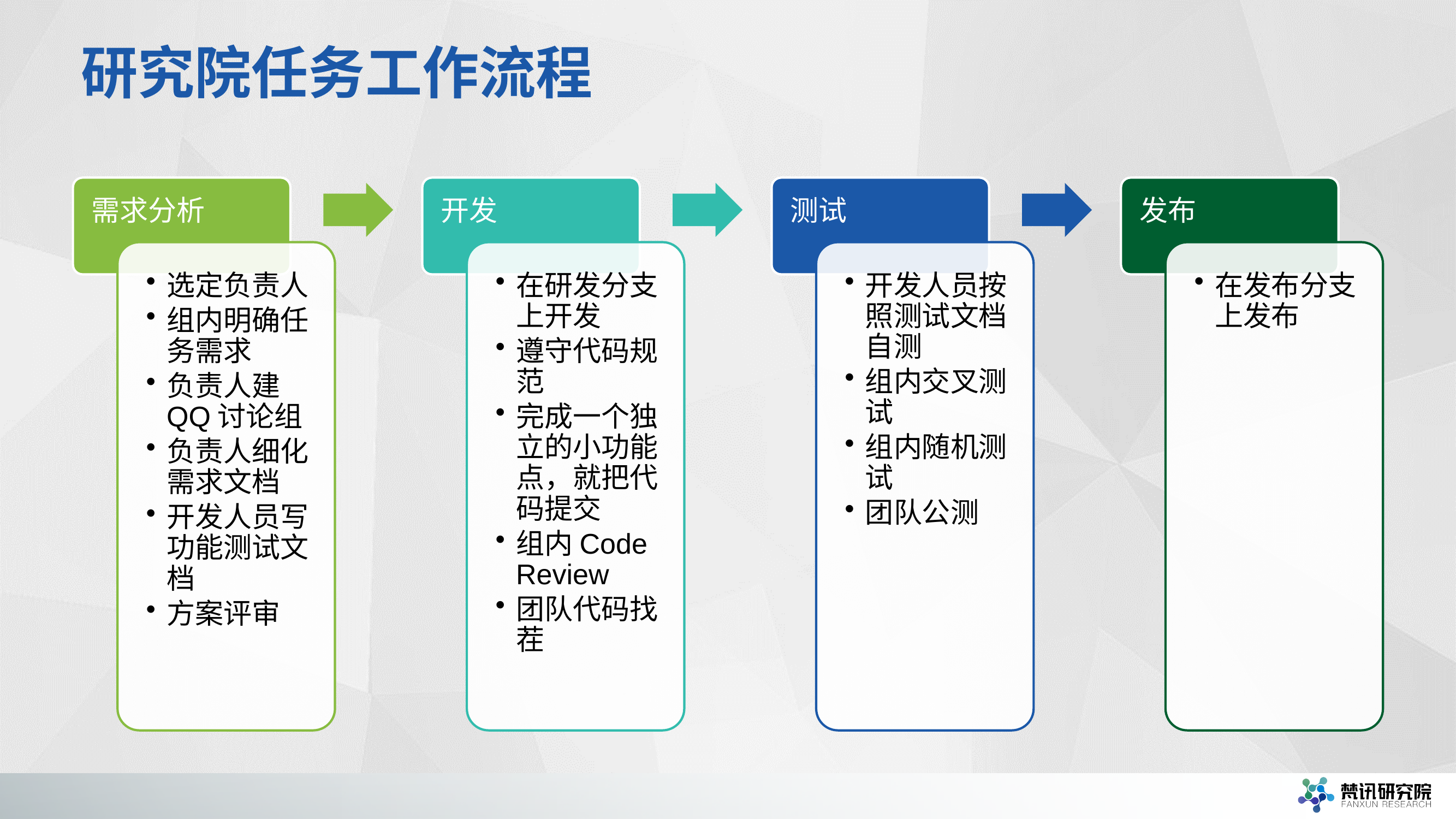

# 研究院任务工作流程
需求分析
选定负责人
组内明确任务需求
负责人建QQ讨论组
负责人细化需求文档
开发人员写功能测试文档
方案评审

开发
在研发分支上开发
遵守代码规范
完成一个独立的小功能点，就把代码提交
组内Code Review
团队代码找茬

测试
开发人员按照测试文档自测
组内交叉测试
组内随机测试
团队公测

发布
在发布分支上发布